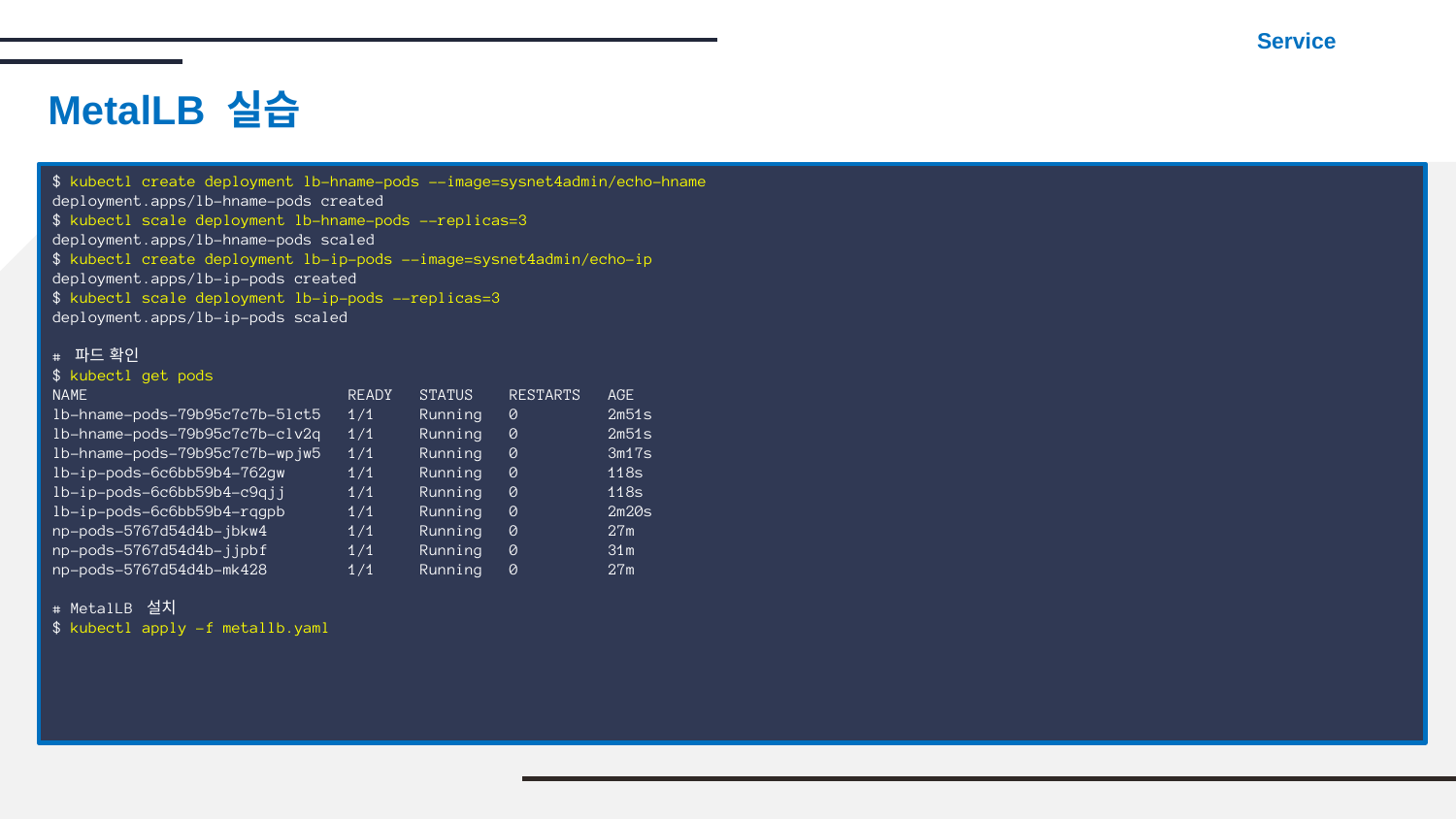

Service
MetalLB 실습

$ kubectl create deployment lb-hname-pods --image=sysnet4admin/echo-hname
deployment.apps/lb-hname-pods created
$ kubectl scale deployment lb-hname-pods --replicas=3
deployment.apps/lb-hname-pods scaled
$ kubectl create deployment lb-ip-pods --image=sysnet4admin/echo-ip
deployment.apps/lb-ip-pods created
$ kubectl scale deployment lb-ip-pods --replicas=3
deployment.apps/lb-ip-pods scaled

# 파드 확인
$ kubectl get pods
NAME                             READY   STATUS    RESTARTS   AGE
lb-hname-pods-79b95c7c7b-5lct5   1/1     Running   0          2m51s
lb-hname-pods-79b95c7c7b-clv2q   1/1     Running   0          2m51s
lb-hname-pods-79b95c7c7b-wpjw5   1/1     Running   0          3m17s
lb-ip-pods-6c6bb59b4-762gw       1/1     Running   0          118s
lb-ip-pods-6c6bb59b4-c9qjj       1/1     Running   0          118s
lb-ip-pods-6c6bb59b4-rqgpb       1/1     Running   0          2m20s
np-pods-5767d54d4b-jbkw4         1/1     Running   0          27m
np-pods-5767d54d4b-jjpbf         1/1     Running   0          31m
np-pods-5767d54d4b-mk428         1/1     Running   0          27m

# MetalLB 설치
$ kubectl apply -f metallb.yaml